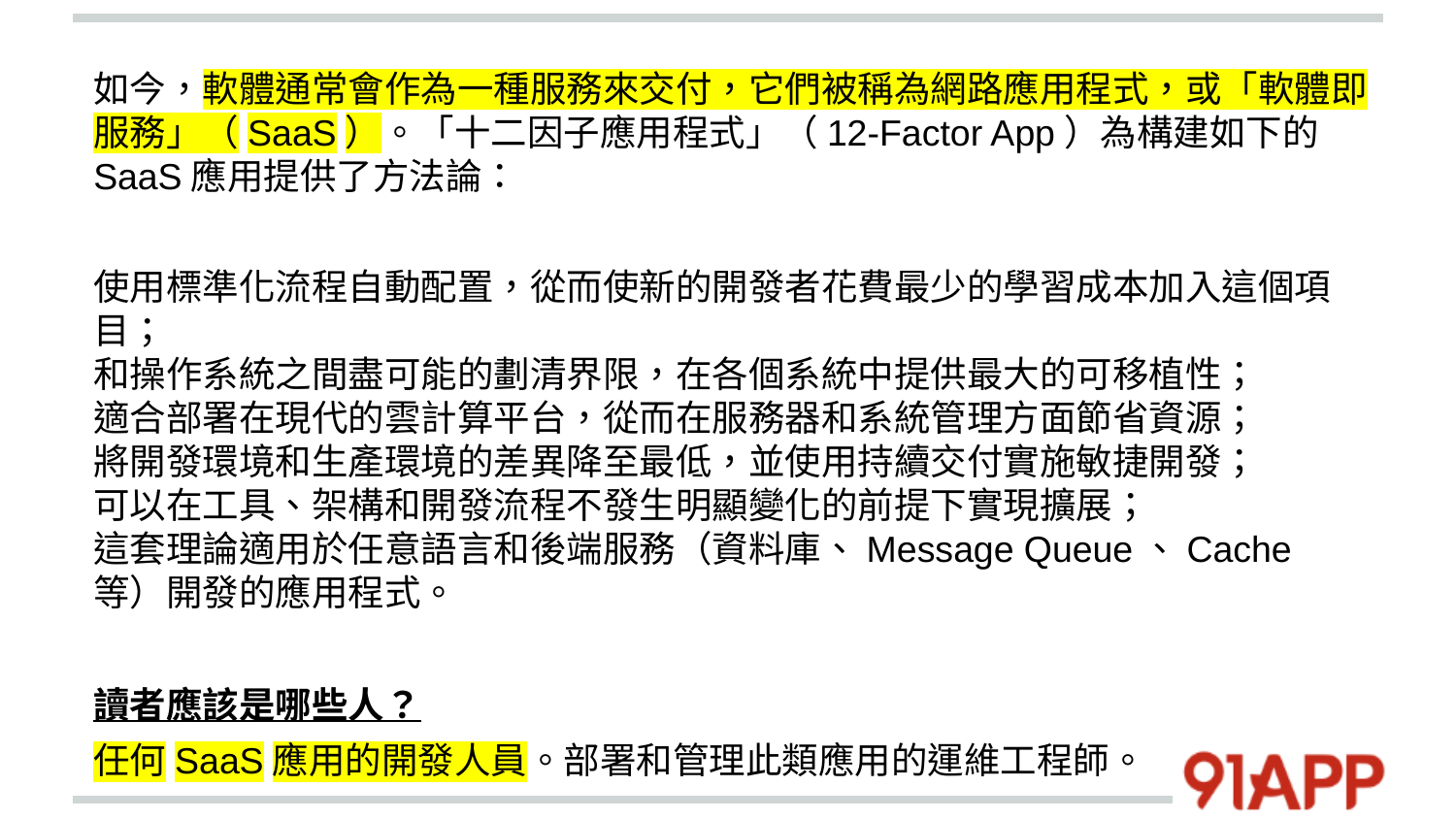

如今，軟體通常會作為一種服務來交付，它們被稱為網路應用程式，或「軟體即服務」（SaaS）。「十二因子應用程式」（12-Factor App）為構建如下的SaaS應用提供了方法論：

使用標準化流程自動配置，從而使新的開發者花費最少的學習成本加入這個項目；
和操作系統之間盡可能的劃清界限，在各個系統中提供最大的可移植性；
適合部署在現代的雲計算平台，從而在服務器和系統管理方面節省資源；
將開發環境和生產環境的差異降至最低，並使用持續交付實施敏捷開發；
可以在工具、架構和開發流程不發生明顯變化的前提下實現擴展；
這套理論適用於任意語言和後端服務（資料庫、Message Queue、Cache等）開發的應用程式。

讀者應該是哪些人？
任何SaaS應用的開發人員。部署和管理此類應用的運維工程師。